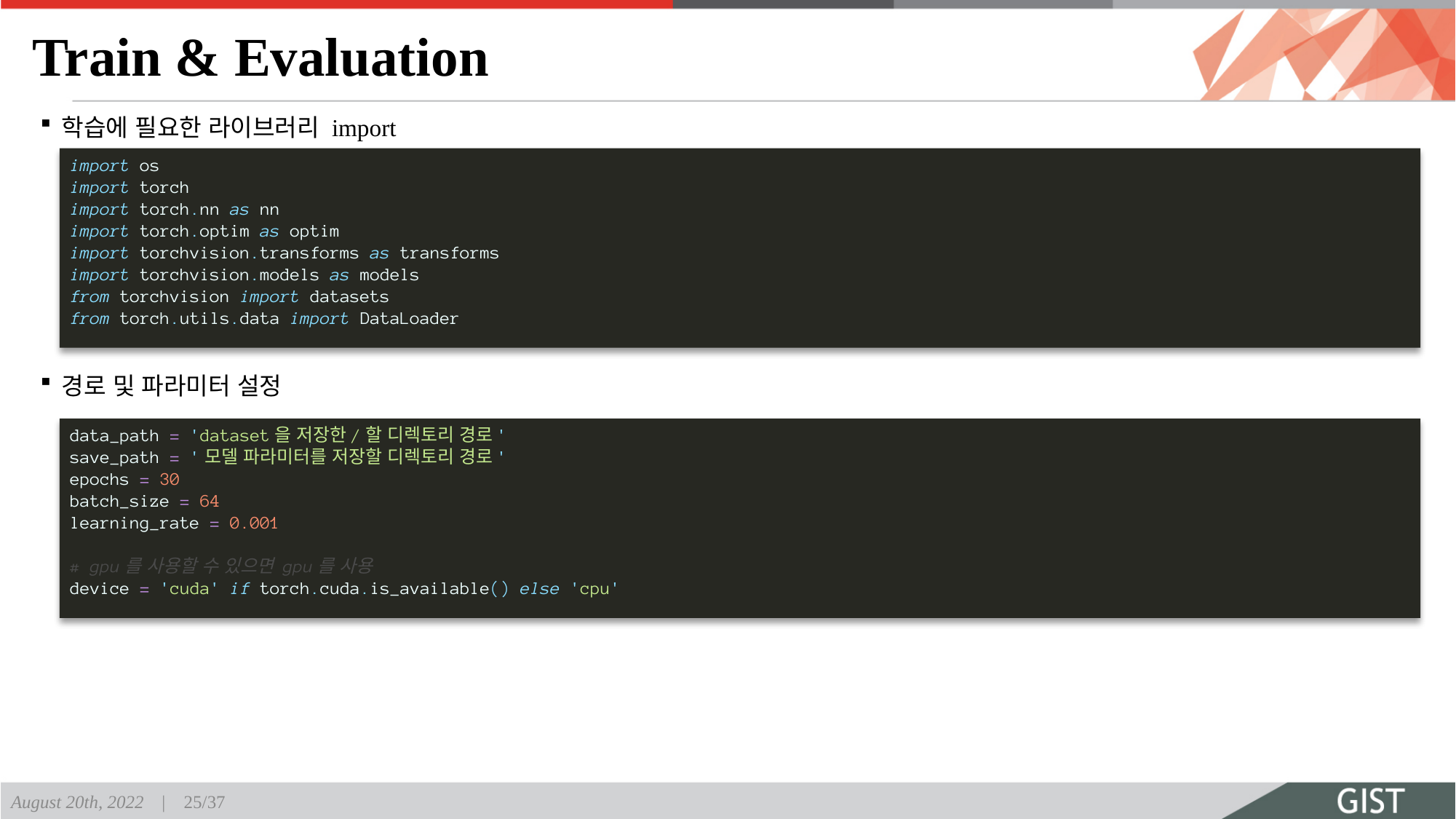

# Train & Evaluation
학습에 필요한 라이브러리 import
import os
import torch
import torch.nn as nn
import torch.optim as optim
import torchvision.transforms as transforms
import torchvision.models as models
from torchvision import datasets
from torch.utils.data import DataLoader

경로 및 파라미터 설정
data_path = 'dataset을 저장한/할 디렉토리 경로'
save_path = '모델 파라미터를 저장할 디렉토리 경로'
epochs = 30
batch_size = 64
learning_rate = 0.001
# gpu를 사용할 수 있으면 gpu를 사용
device = 'cuda' if torch.cuda.is_available() else 'cpu'

August 20th, 2022    |    25/37